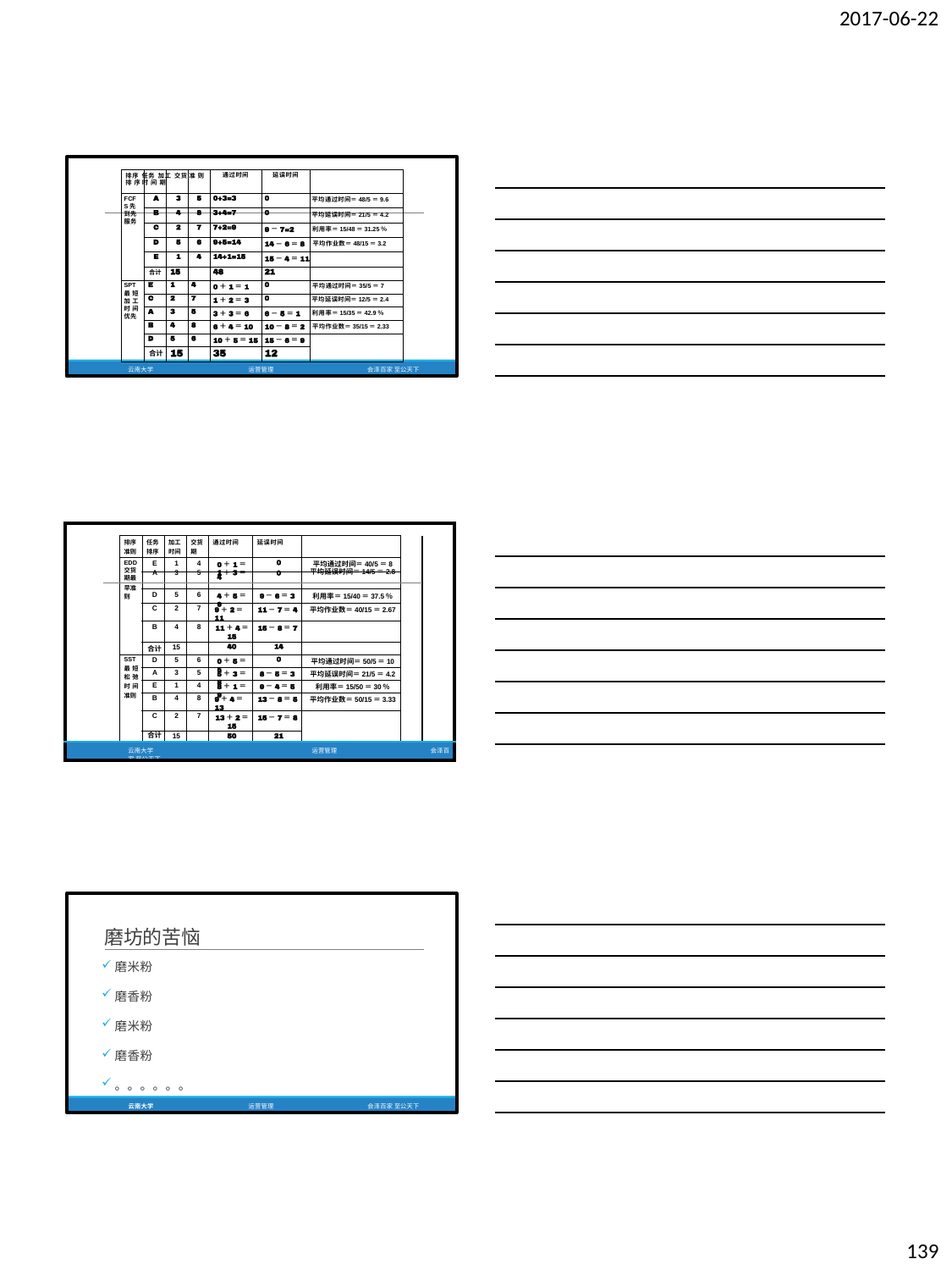

2017-06-22

通过时间
延误时间

排序 任务 加工 交货 准 则 排 序 时 间 期

FCF
S先 到先 服务

| A | 3 |  | 5 | 0+3=3 | 0 | 平均通过时间＝48/5＝9.6 |
| --- | --- | --- | --- | --- | --- | --- |
| B | 4 |  | 8 | 3+4=7 | 0 | 平均延误时间＝21/5＝4.2 |
| C | 2 |  | 7 | 7+2=9 | 9－7=2 | 利用率＝15/48＝31.25％ |
| D | 5 |  | 6 | 9+5=14 | 14－6＝8 | 平均作业数＝48/15＝3.2 |
| E | 1 |  | 4 | 14+1=15 | 15－4＝11 |  |
| 合计 | 15 |  |  | 48 | 21 |  |
| E | 1 | 4 |  | 0＋1＝1 | 0 | 平均通过时间＝35/5＝7 |
| C | 2 | 7 |  | 1＋2＝3 | 0 | 平均延误时间＝12/5＝2.4 |
| A | 3 | 5 |  | 3＋3＝6 | 6－5＝1 | 利用率＝15/35＝42.9％ |
| B | 4 | 8 |  | 6＋4＝10 | 10－8＝2 | 平均作业数＝35/15＝2.33 |
| D | 5 | 6 |  | 10＋5＝15 | 15－6＝9 |  |
| 合计 | 15 |  |  | 35 | 12 |  |

SPT
最短 加工 时间 优先

云南大学
运营管理
会泽百家 至公天下

|  |  |  |  |  |  |  |  |  |  |  |
| --- | --- | --- | --- | --- | --- | --- | --- | --- | --- | --- |
|  |  | 排序 准则 | 任务 排序 | 加工 时间 | 交货 期 | 通过时间 | 延误时间 |  |  |  |
|  |  | EDD 交货 期最 | E | 1 | 4 | 0＋1＝1 | 0 | 平均通过时间＝40/5＝8 |  |  |
|  |  |  | A | 3 | 5 | 1＋3＝4 | 0 | 平均延误时间＝14/5＝2.8 |  |  |
|  |  | 早准 则 |  |  |  |  |  |  |  |  |
|  |  |  | D | 5 | 6 | 4＋5＝9 | 9－6＝3 | 利用率＝15/40＝37.5％ |  |  |
|  |  |  | C | 2 | 7 | 9＋2＝11 | 11－7＝4 | 平均作业数＝40/15＝2.67 |  |  |
|  |  |  | B | 4 | 8 | 11＋4＝ 15 | 15－8＝7 |  |  |  |
|  |  |  | 合计 | 15 |  | 40 | 14 |  |  |  |
|  |  | SST 最短 松弛 时间 准则 | D | 5 | 6 | 0＋5＝5 | 0 | 平均通过时间＝50/5＝10 |  |  |
|  |  |  | A | 3 | 5 | 5＋3＝8 | 8－5＝3 | 平均延误时间＝21/5＝4.2 |  |  |
|  |  |  | E | 1 | 4 | 8＋1＝9 | 9－4＝5 | 利用率＝15/50＝30％ |  |  |
|  |  |  | B | 4 | 8 | 9＋4＝13 | 13－8＝5 | 平均作业数＝50/15＝3.33 |  |  |
|  |  |  | C | 2 | 7 | 13＋2＝ 15 | 15－7＝8 |  |  |  |
|  |  |  | 合计 | 15 |  | 50 | 21 |  |  |  |
| 云南大学 运营管理 会泽百家 至公天下 |  |  |  |  |  |  |  |  |  |  |

磨坊的苦恼
磨米粉

磨香粉

磨米粉

磨香粉

。。。。。。

云南大学
运营管理
会泽百家 至公天下

139